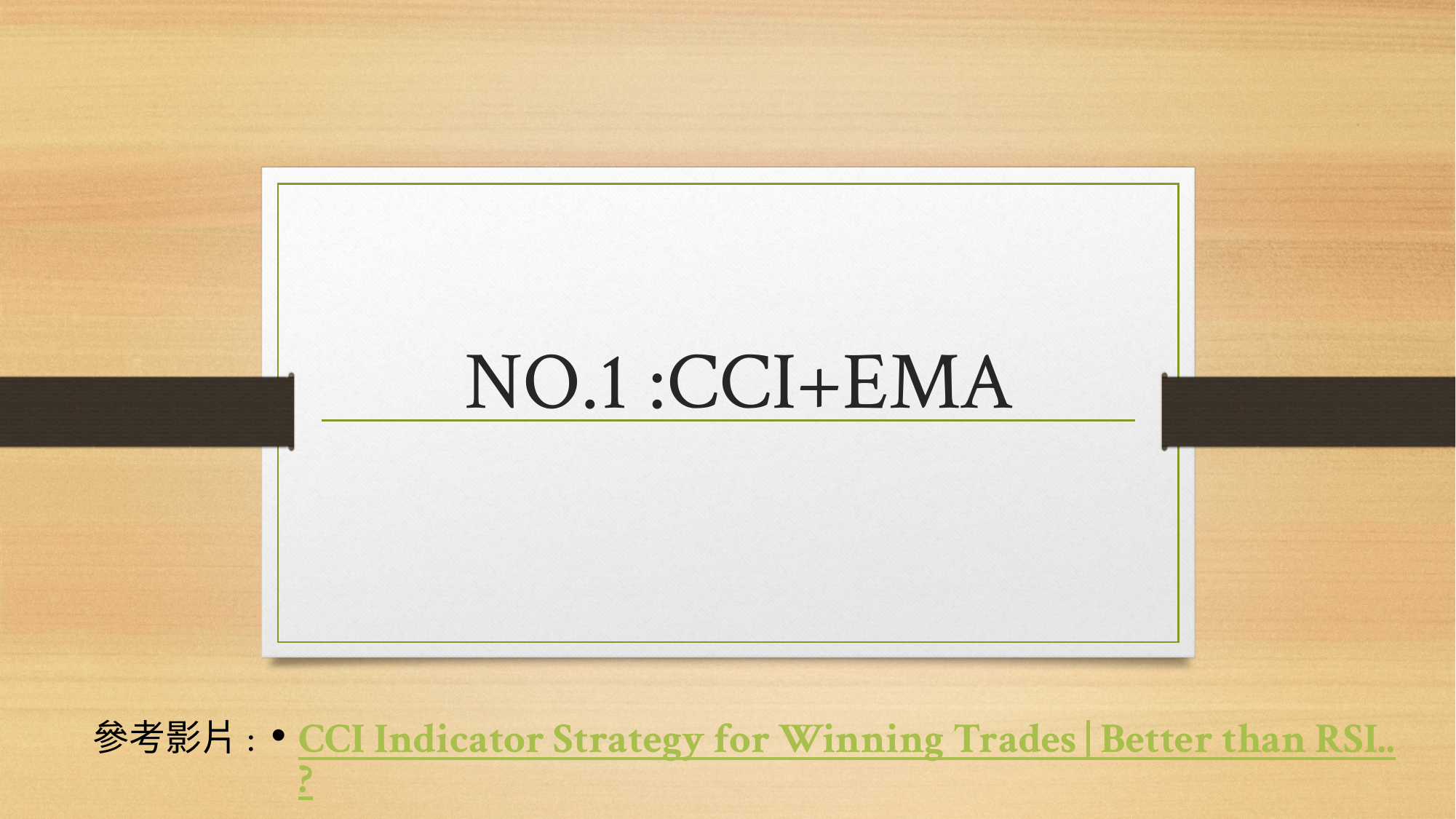

# NO.1 :CCI+EMA
參考影片:
CCI Indicator Strategy for Winning Trades | Better than RSI..?